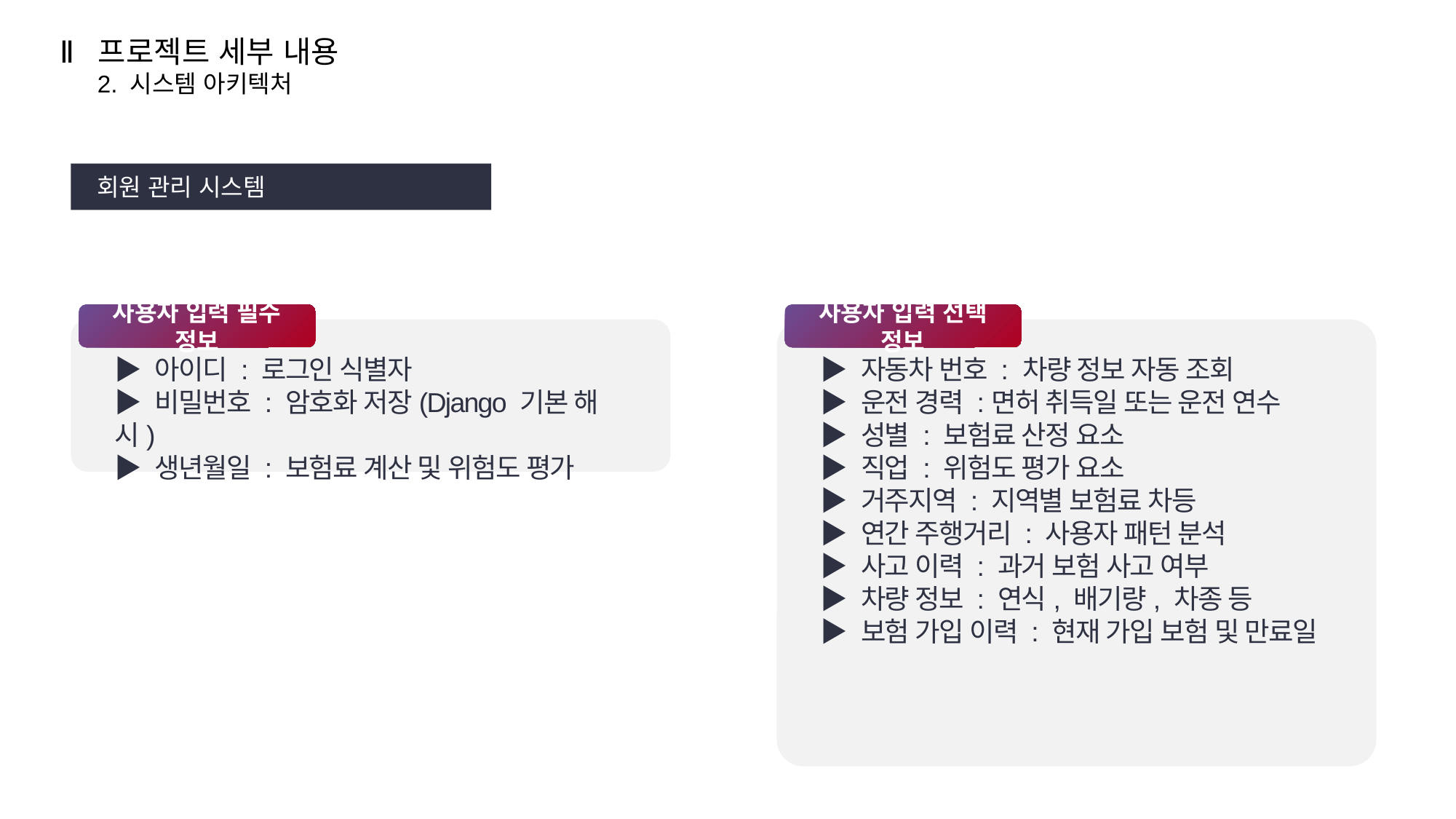

Ⅱ
프로젝트 세부 내용
2. 시스템 아키텍처

회원 관리 시스템
사용자 입력 필수 정보

사용자 입력 선택 정보

▶ 아이디 : 로그인 식별자
▶ 비밀번호 : 암호화 저장(Django 기본 해시)
▶ 생년월일 : 보험료 계산 및 위험도 평가
▶ 자동차 번호 : 차량 정보 자동 조회
▶ 운전 경력 :면허 취득일 또는 운전 연수
▶ 성별 : 보험료 산정 요소
▶ 직업 : 위험도 평가 요소
▶ 거주지역 : 지역별 보험료 차등
▶ 연간 주행거리 : 사용자 패턴 분석
▶ 사고 이력 : 과거 보험 사고 여부
▶ 차량 정보 : 연식, 배기량, 차종 등
▶ 보험 가입 이력 : 현재 가입 보험 및 만료일